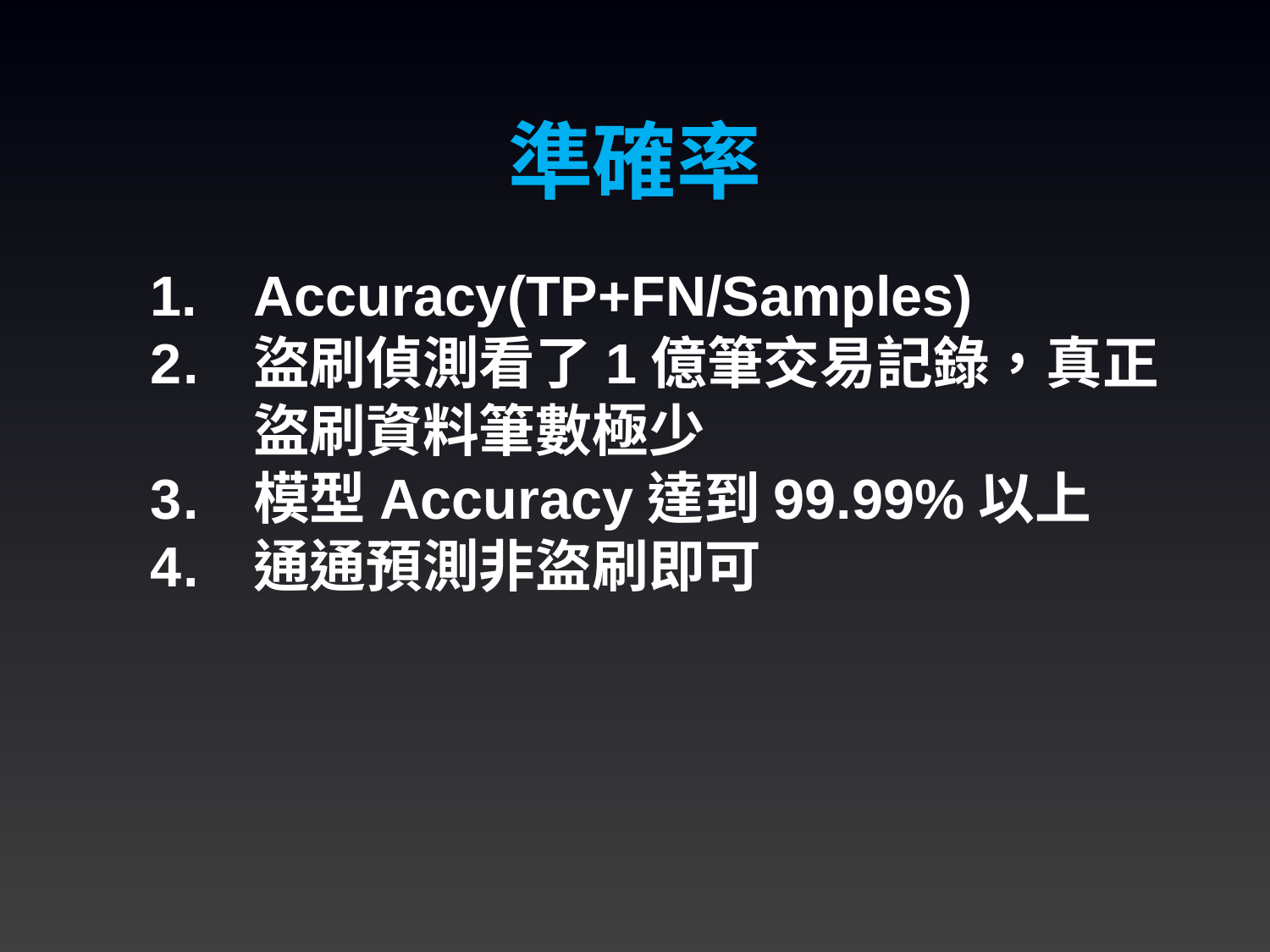

準確率
Accuracy(TP+FN/Samples)
盜刷偵測看了1億筆交易記錄，真正盜刷資料筆數極少
模型Accuracy達到99.99%以上
通通預測非盜刷即可